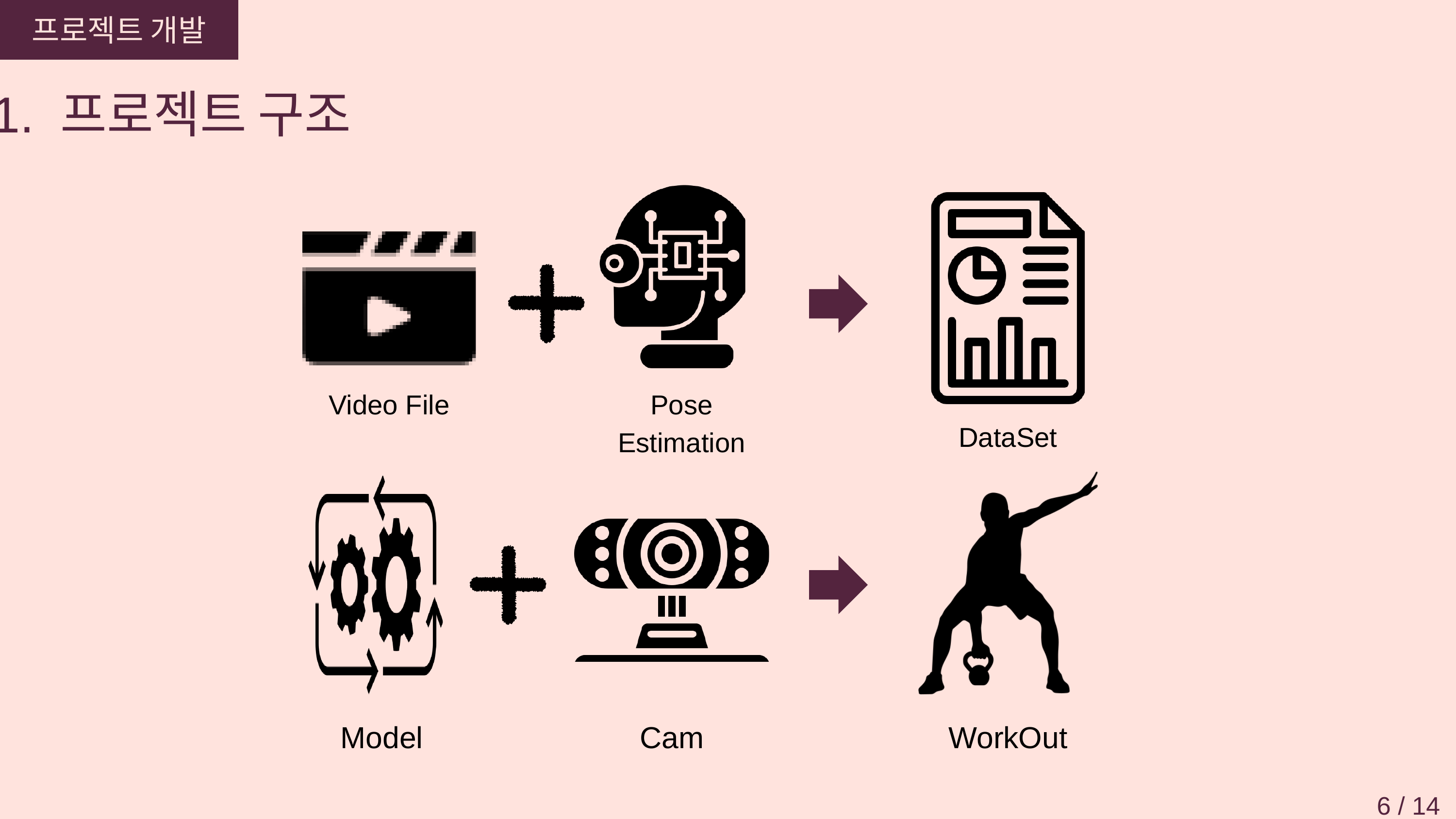

프로젝트 개발
1. 프로젝트 구조

Video File
Pose Estimation
DataSet

Model
Cam
WorkOut
6 / 14